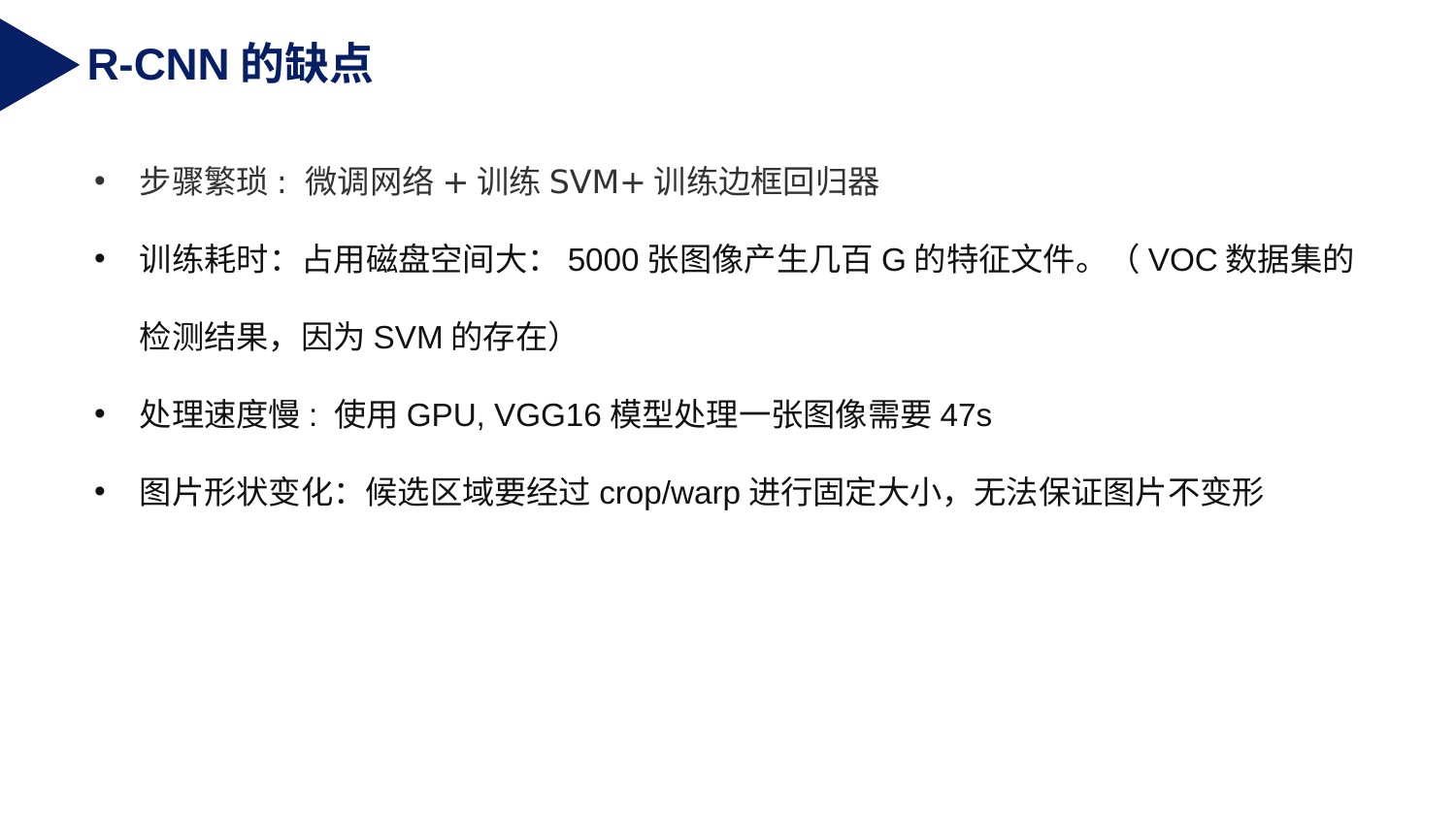

R-CNN的缺点
步骤繁琐: 微调网络+训练SVM+训练边框回归器
训练耗时：占用磁盘空间大：5000张图像产生几百G的特征文件。（VOC数据集的检测结果，因为SVM的存在）
处理速度慢: 使用GPU, VGG16模型处理一张图像需要47s
图片形状变化：候选区域要经过crop/warp进行固定大小，无法保证图片不变形